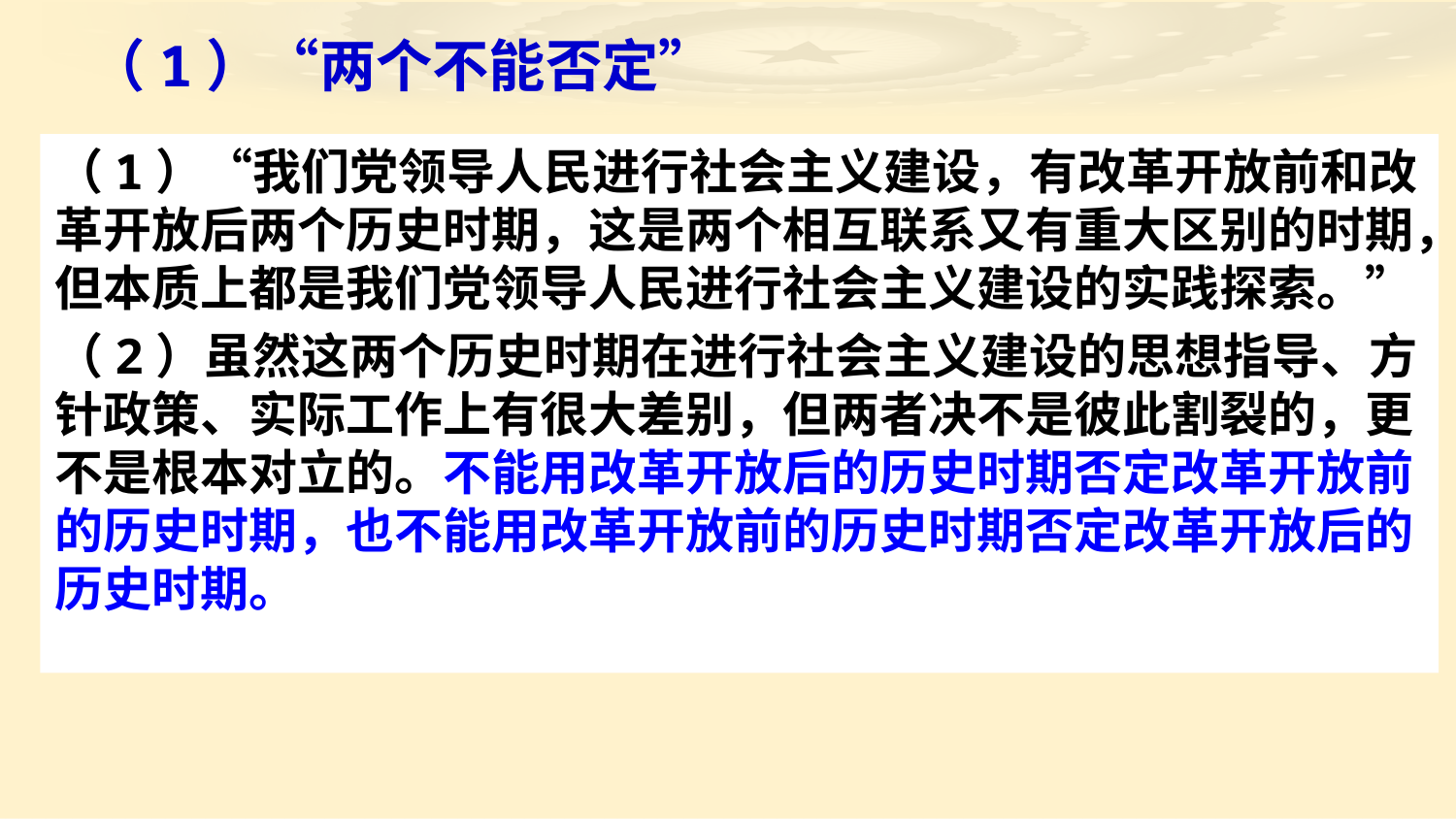

（1）“两个不能否定”
（1）“我们党领导人民进行社会主义建设，有改革开放前和改革开放后两个历史时期，这是两个相互联系又有重大区别的时期，但本质上都是我们党领导人民进行社会主义建设的实践探索。”
（2）虽然这两个历史时期在进行社会主义建设的思想指导、方针政策、实际工作上有很大差别，但两者决不是彼此割裂的，更不是根本对立的。不能用改革开放后的历史时期否定改革开放前的历史时期，也不能用改革开放前的历史时期否定改革开放后的历史时期。